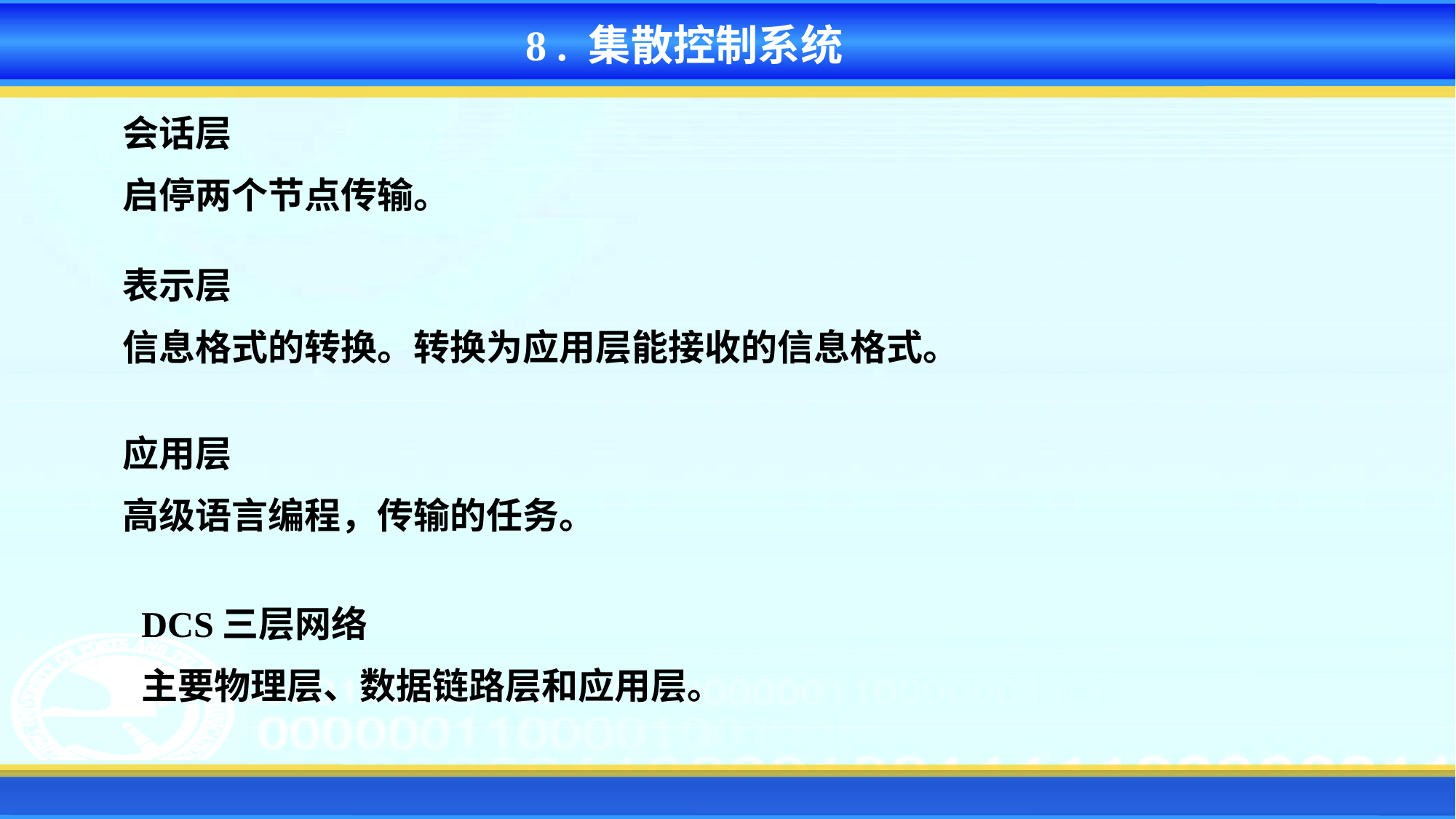

8 . 集散控制系统
会话层
启停两个节点传输。
表示层
信息格式的转换。转换为应用层能接收的信息格式。
应用层
高级语言编程，传输的任务。
DCS三层网络
主要物理层、数据链路层和应用层。